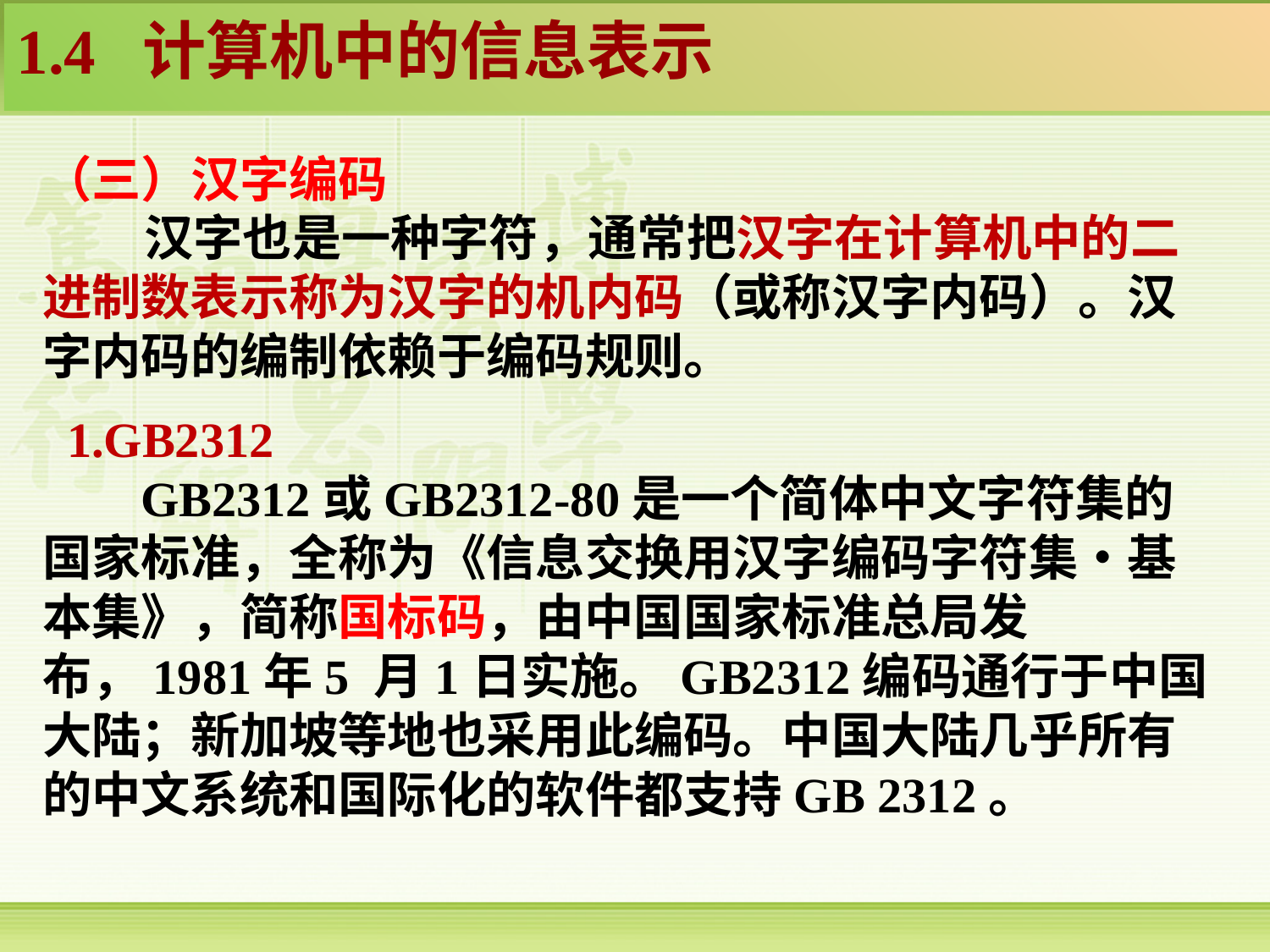

1.4  计算机中的信息表示
（三）汉字编码
        汉字也是一种字符，通常把汉字在计算机中的二进制数表示称为汉字的机内码（或称汉字内码）。汉字内码的编制依赖于编码规则。

  1.GB2312
        GB2312或GB2312-80是一个简体中文字符集的国家标准，全称为《信息交换用汉字编码字符集•基本集》，简称国标码，由中国国家标准总局发布，1981年5 月1日实施。GB2312编码通行于中国大陆；新加坡等地也采用此编码。中国大陆几乎所有的中文系统和国际化的软件都支持GB 2312。

72